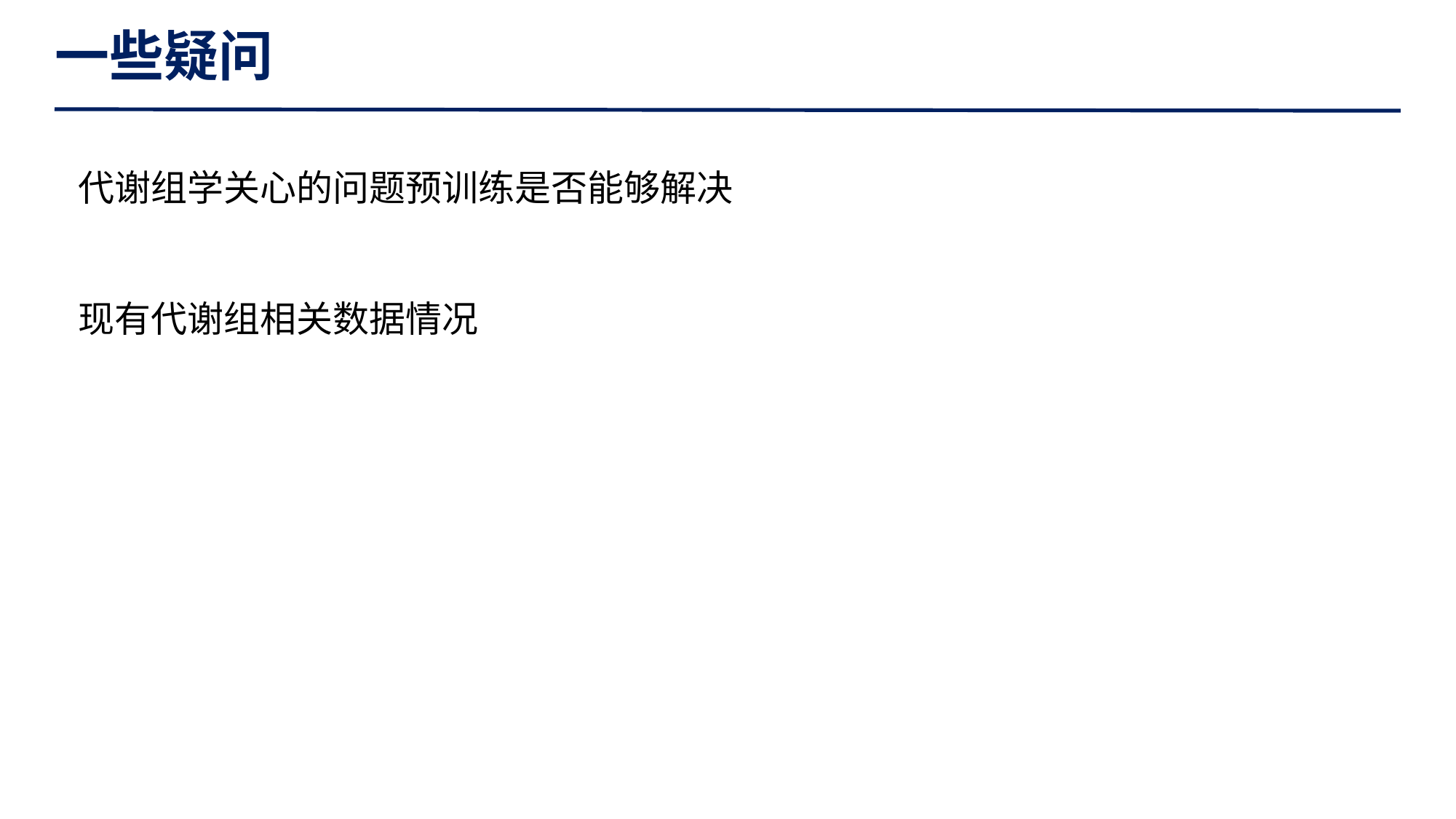

一些疑问
代谢组学关心的问题预训练是否能够解决

现有代谢组相关数据情况

15